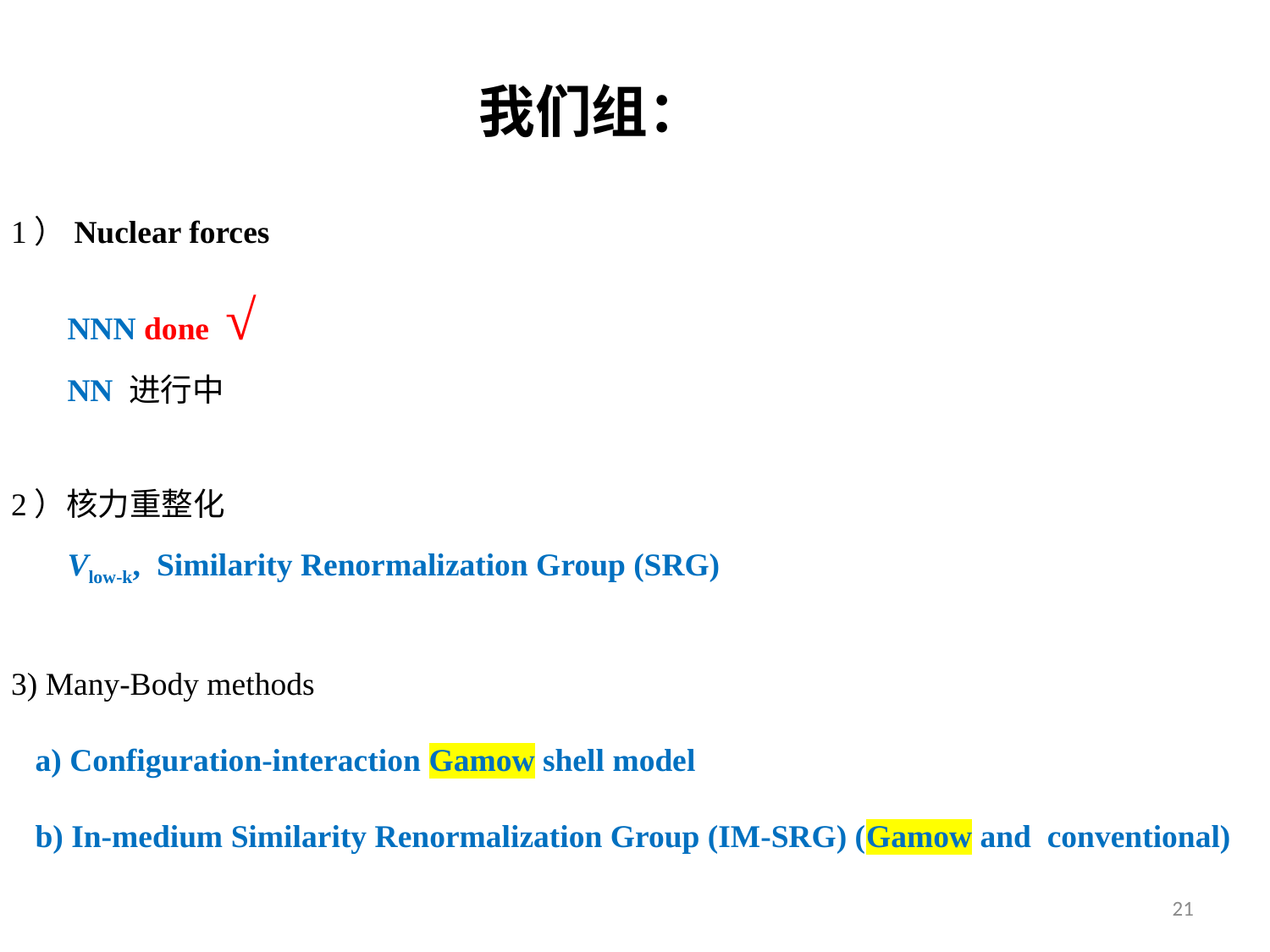

我们组：
1）Nuclear forces
       NNN done  √
       NN 进行中

2）核力重整化
       Vlow-k,  Similarity Renormalization Group (SRG)

3) Many-Body methods
   a) Configuration-interaction Gamow shell model
   b) In-medium Similarity Renormalization Group (IM-SRG) (Gamow and  conventional)

21